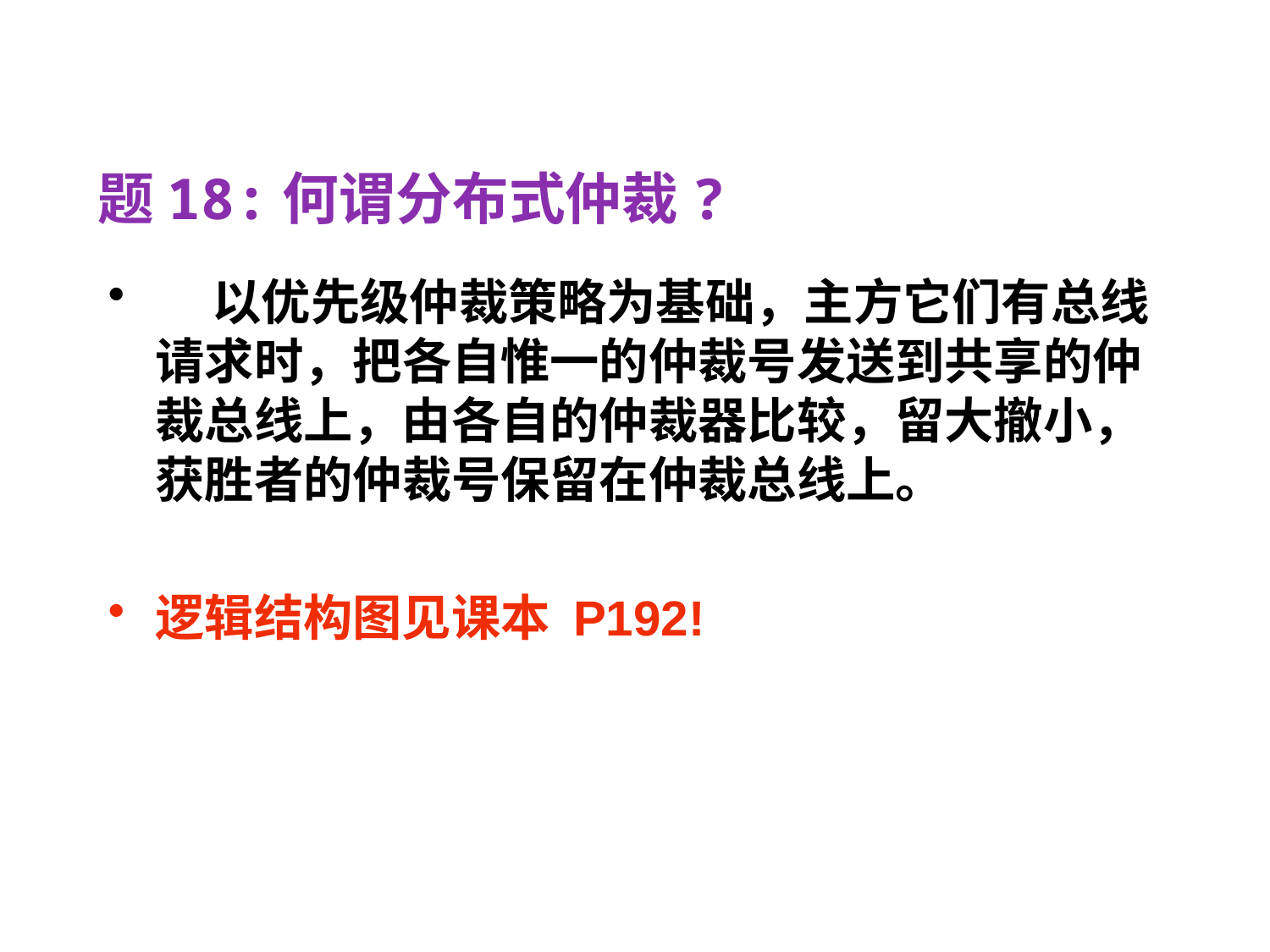

# 题18:何谓分布式仲裁?
    以优先级仲裁策略为基础，主方它们有总线请求时，把各自惟一的仲裁号发送到共享的仲裁总线上，由各自的仲裁器比较，留大撤小，获胜者的仲裁号保留在仲裁总线上。

逻辑结构图见课本 P192!